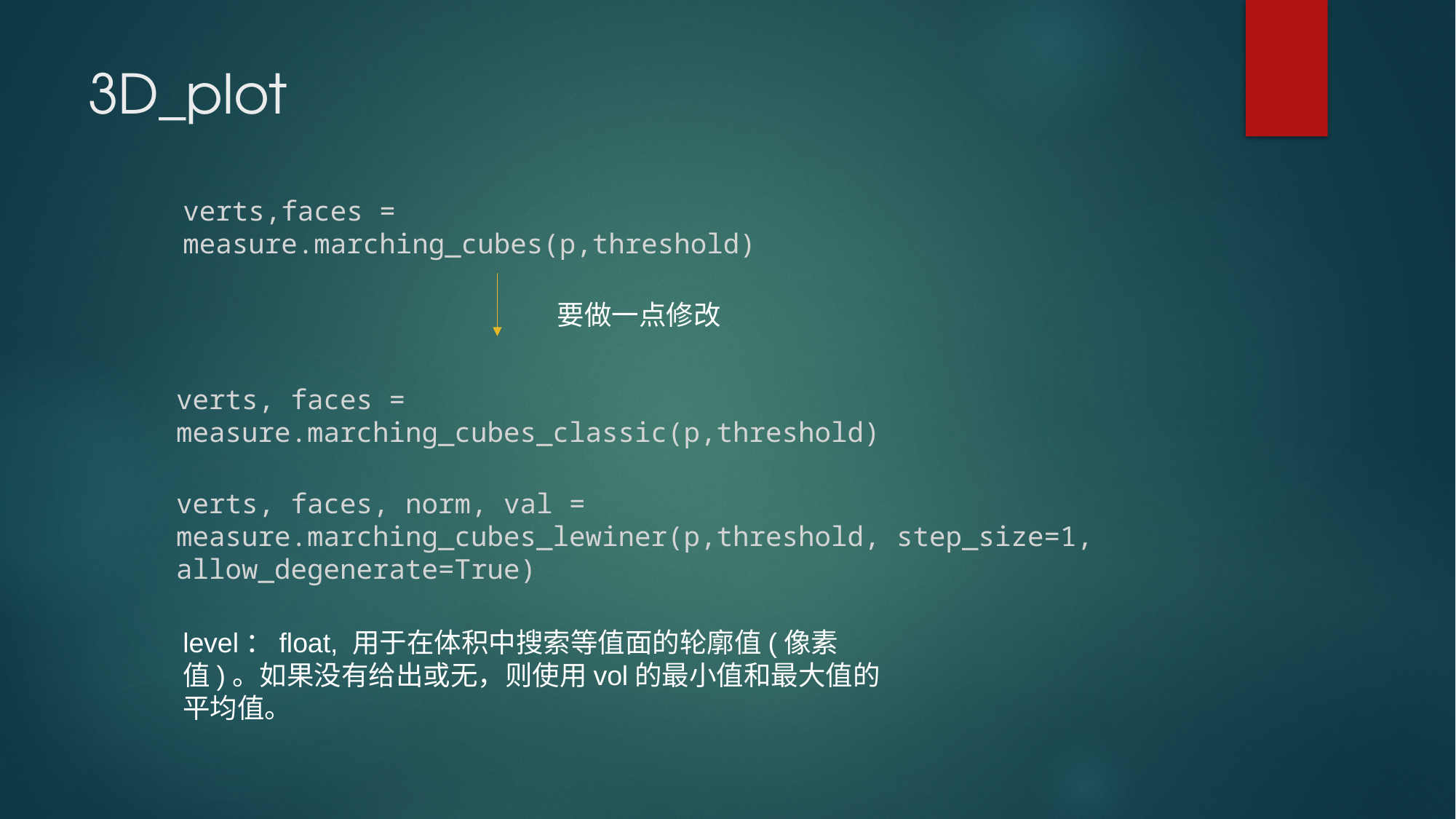

# 3D_plot
verts,faces = measure.marching_cubes(p,threshold)
要做一点修改
verts, faces = measure.marching_cubes_classic(p,threshold)
verts, faces, norm, val = measure.marching_cubes_lewiner(p,threshold, step_size=1, allow_degenerate=True)
level：float, 用于在体积中搜索等值面的轮廓值(像素值)。如果没有给出或无，则使用vol的最小值和最大值的平均值。